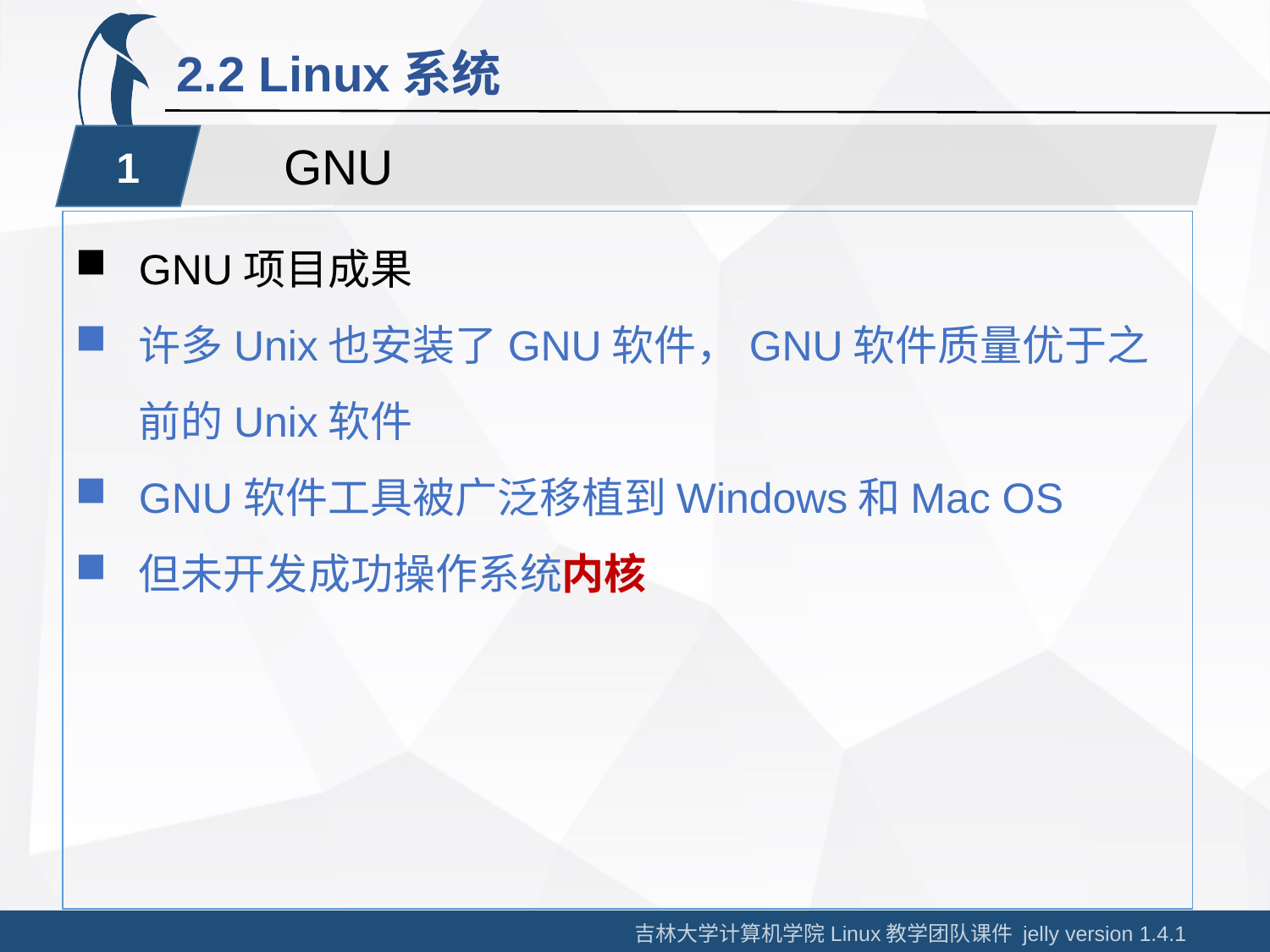

2.2 Linux系统
GNU
1
GNU项目成果
许多Unix也安装了GNU软件，GNU软件质量优于之前的Unix软件
GNU软件工具被广泛移植到Windows和Mac OS
但未开发成功操作系统内核